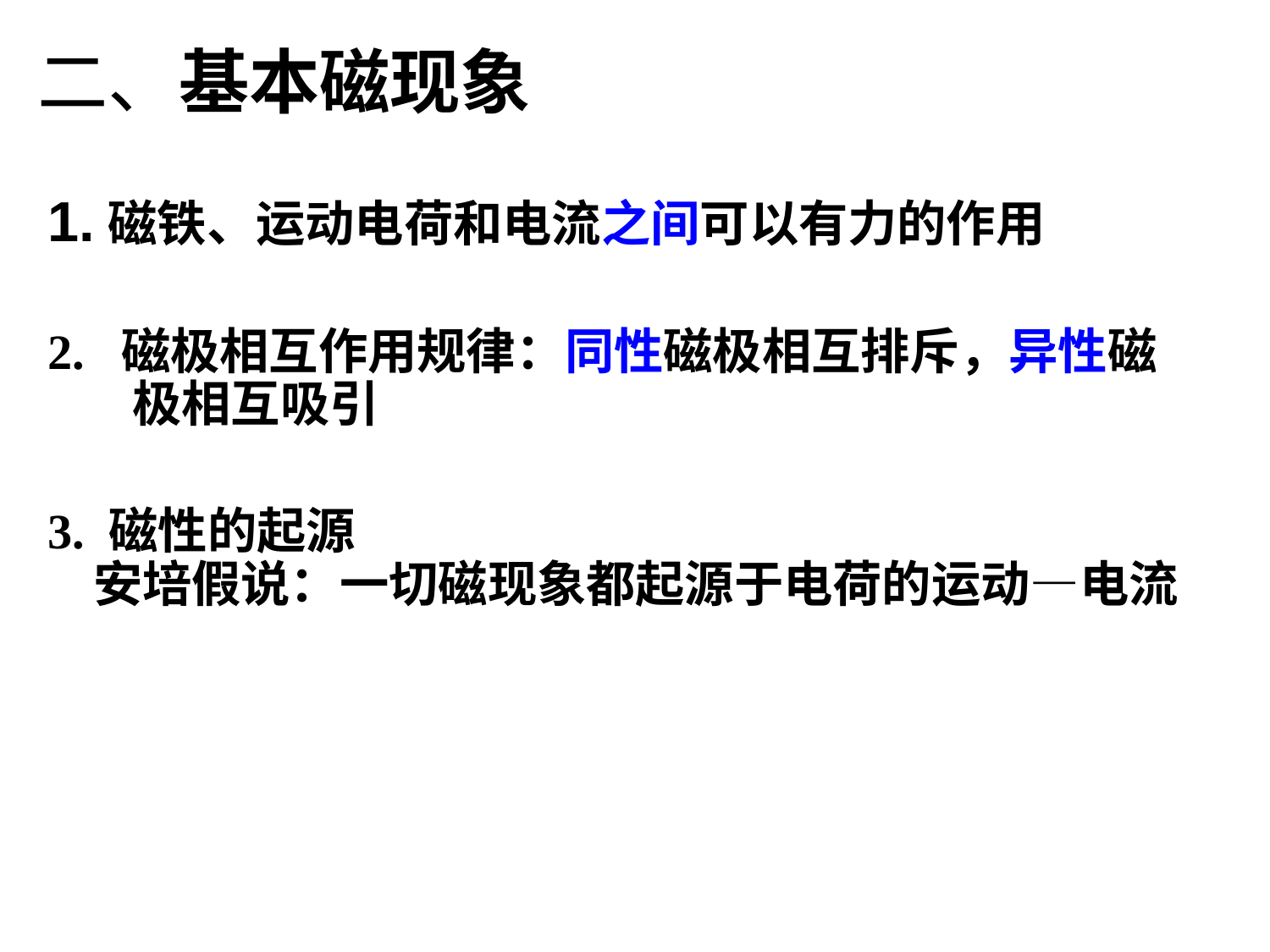

# 二、基本磁现象
1.磁铁、运动电荷和电流之间可以有力的作用

2.  磁极相互作用规律：同性磁极相互排斥，异性磁极相互吸引

3. 磁性的起源
   安培假说：一切磁现象都起源于电荷的运动—电流